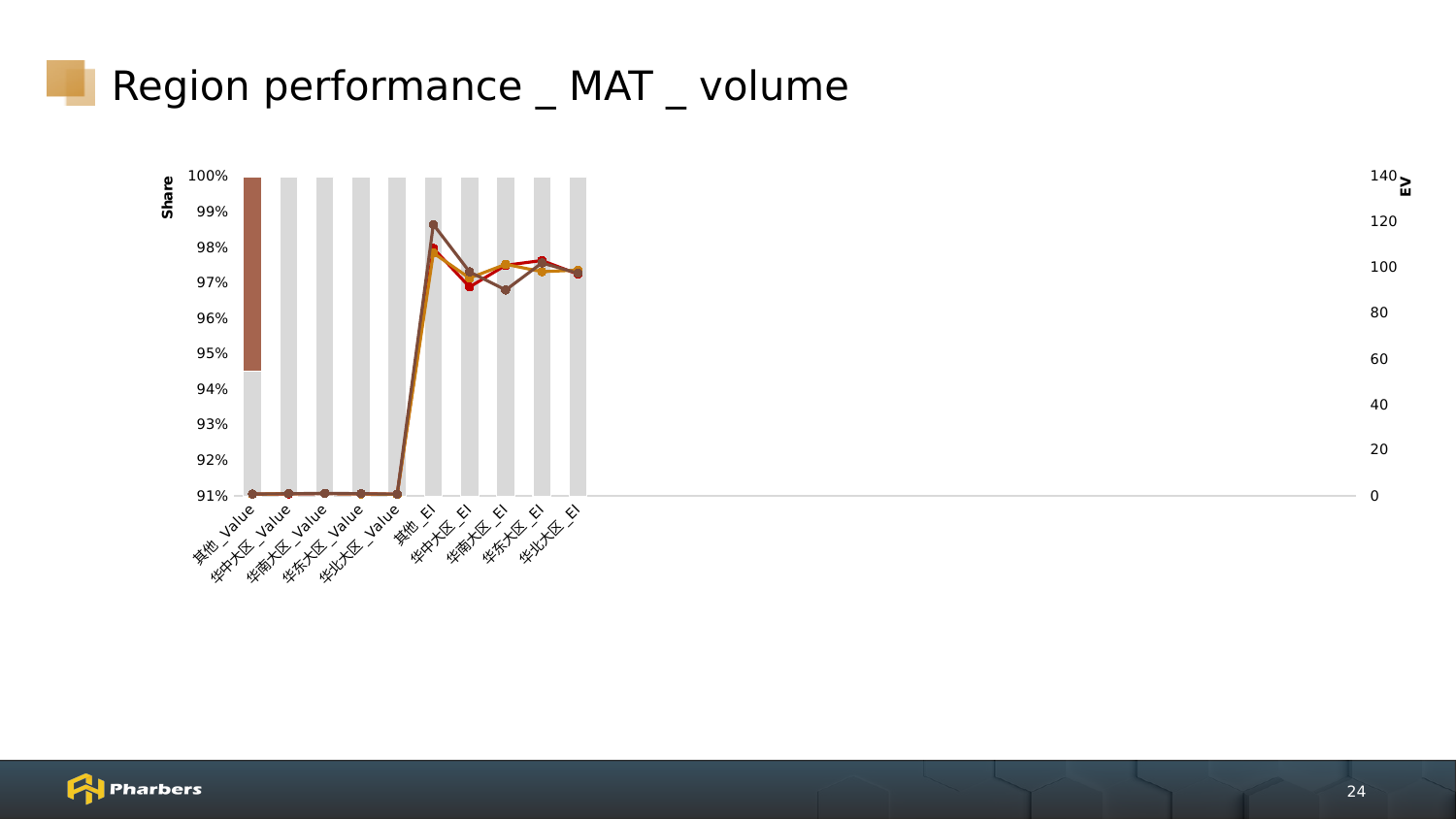

# Region performance _ MAT _ volume

### Chart

| Category | 19M04 | 19M03 | 19M02 | 19M01 | 19M05 | 19M06 | 19M07 |
|---|---|---|---|---|---|---|---|
| 其他_Value | 0.945261545238095 | 0.914306202380952 | 0.530074385714286 | 1.21783233571429 | 0.826056328571428 | 0.836883511904762 | 0.910718478571428 |
| 华中大区_Value | 1.18003659047619 | 1.11669639047619 | 0.714138392857143 | 1.52933026190476 | 0.976293888095238 | 1.05048567619048 | 1.0490660797619 |
| 华南大区_Value | 1.20127215952381 | 1.3748657952381 | 0.890700866666667 | 1.87199175714286 | 1.1280612 | 1.13452076904762 | 1.2398018297619 |
| 华东大区_Value | 1.10532097619048 | 1.0371838452381 | 0.678770038095238 | 1.49520837619048 | 0.990287914285714 | 0.934612321428571 | 1.06528771428571 |
| 华北大区_Value | 1.03074428809524 | 0.970595671428571 | 0.560754621428572 | 1.2795349452381 | 0.818963733333333 | 0.7770614 | 0.839776233333333 |
| 其他_EI | 115.212233866212 | 111.178020649878 | 112.193398558192 | 99.9931351902932 | 108.642824122897 | 106.584072907451 | 119.114512118888 |
| 华中大区_EI | 102.609092713397 | 91.9756237012603 | 95.8102699991968 | 96.3746926066323 | 91.7185445994919 | 95.6209578978235 | 98.3621363314377 |
| 华南大区_EI | 83.7410626665807 | 98.2477414584223 | 105.145939759442 | 106.332765950965 | 101.212996712226 | 101.645895102394 | 90.3594540797134 |
| 华东大区_EI | 97.9458296234 | 98.5903948013127 | 94.4663891425272 | 102.162627012765 | 103.301813941176 | 98.4164910765586 | 102.219989799382 |
| 华北大区_EI | 110.93510077186 | 104.844741433481 | 94.8877492675178 | 93.7345210897383 | 97.298902251481 | 99.1170442700498 | 97.7265437739446 |
24